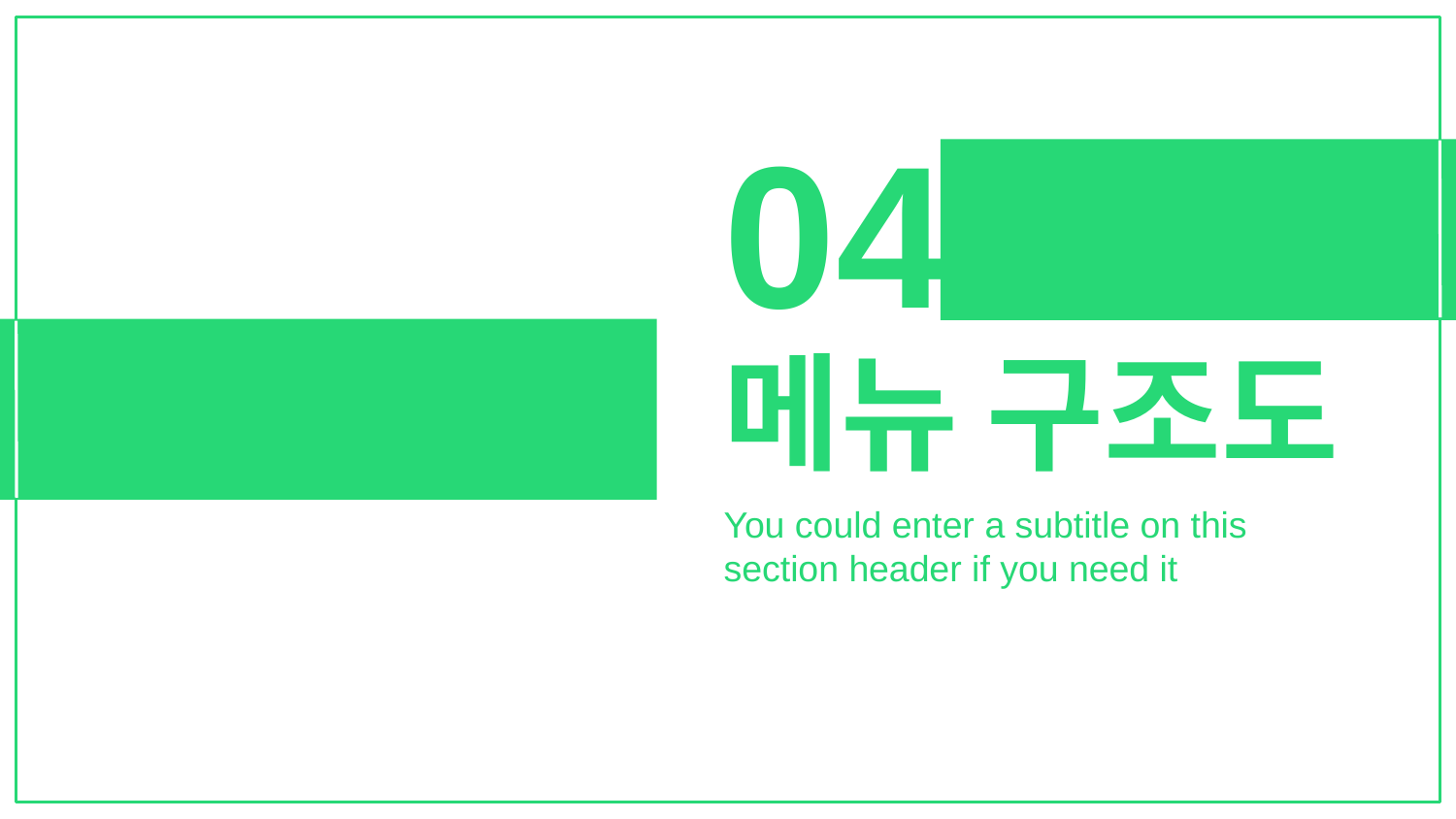

# 04
메뉴 구조도
You could enter a subtitle on this section header if you need it